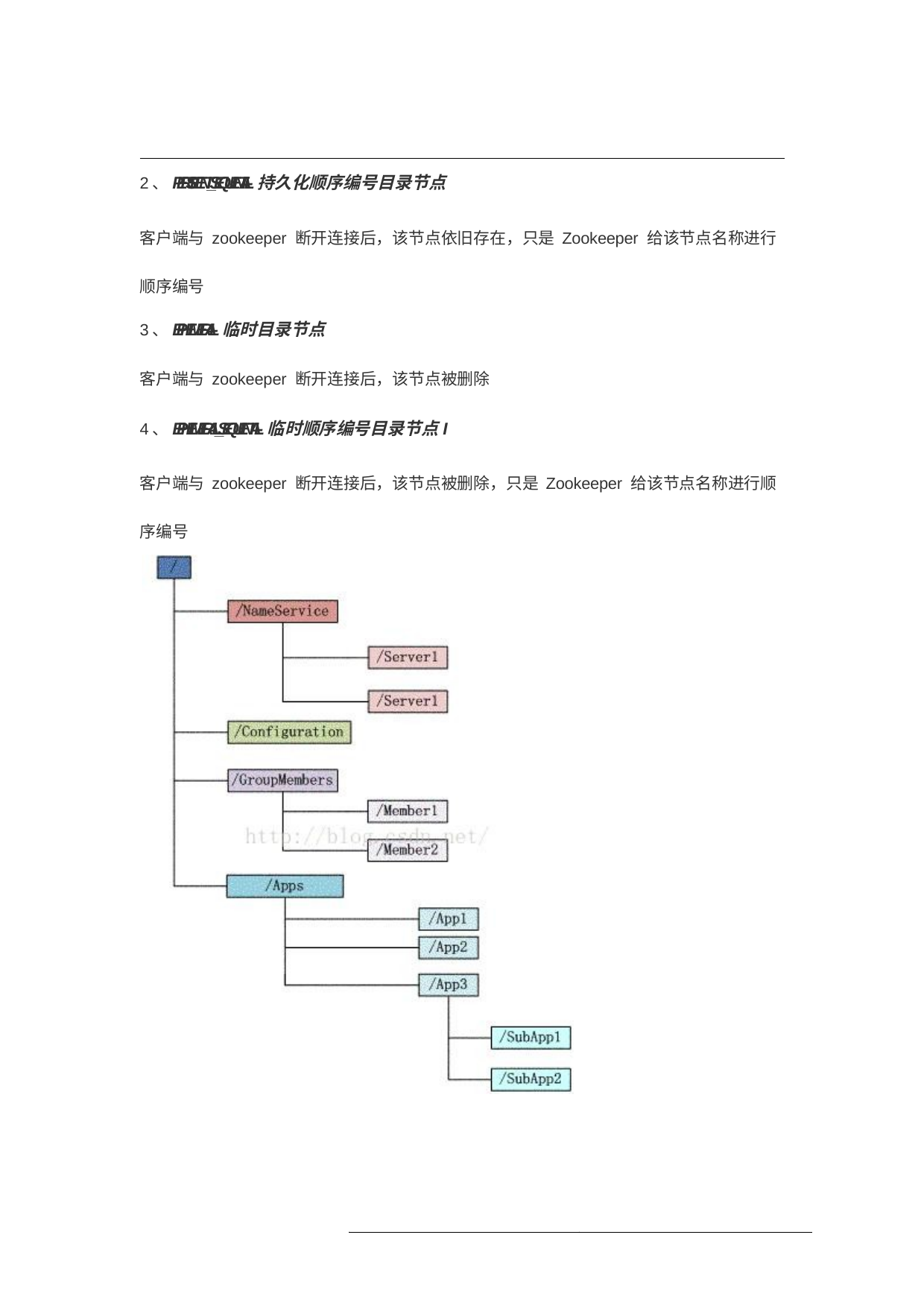

2、PERSISTENT_SEQUENTIAL-持久化顺序编号目录节点
客户端与 zookeeper 断开连接后，该节点依旧存在，只是 Zookeeper 给该节点名称进行 顺序编号

3、EPHEMERAL-临时目录节点

客户端与 zookeeper 断开连接后，该节点被删除

4、EPHEMERAL_SEQUENTAL-临时顺序编号目录节点I
客户端与 zookeeper 断开连接后，该节点被删除，只是 Zookeeper 给该节点名称进行顺 序编号